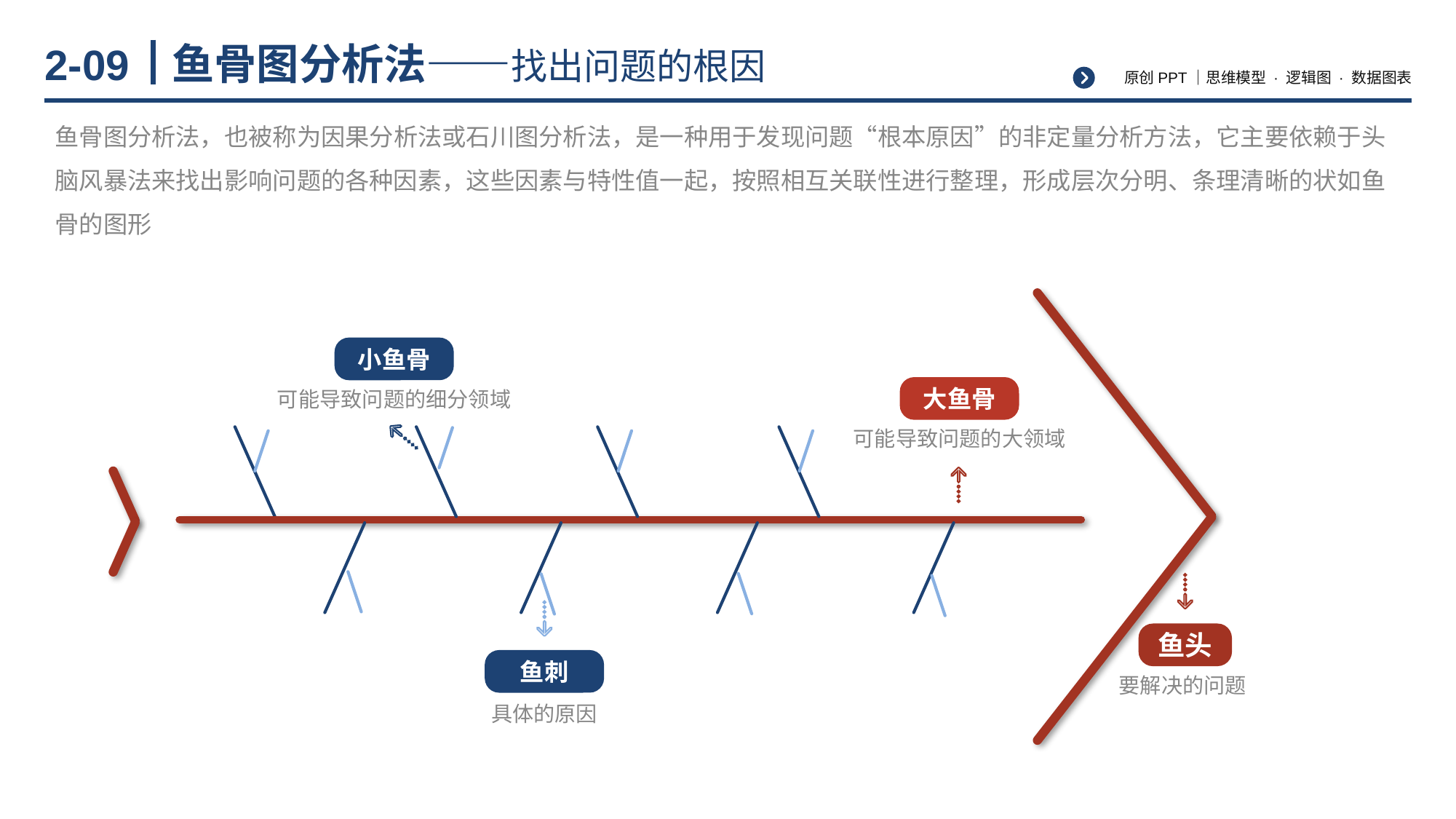

# 鱼骨图分析法——找出问题的根因
2-09
鱼骨图分析法，也被称为因果分析法或石川图分析法，是一种用于发现问题“根本原因”的非定量分析方法，它主要依赖于头脑风暴法来找出影响问题的各种因素，这些因素与特性值一起，按照相互关联性进行整理，形成层次分明、条理清晰的状如鱼骨的图形
小鱼骨
可能导致问题的细分领域
大鱼骨
可能导致问题的大领域

鱼头
要解决的问题
鱼刺
具体的原因